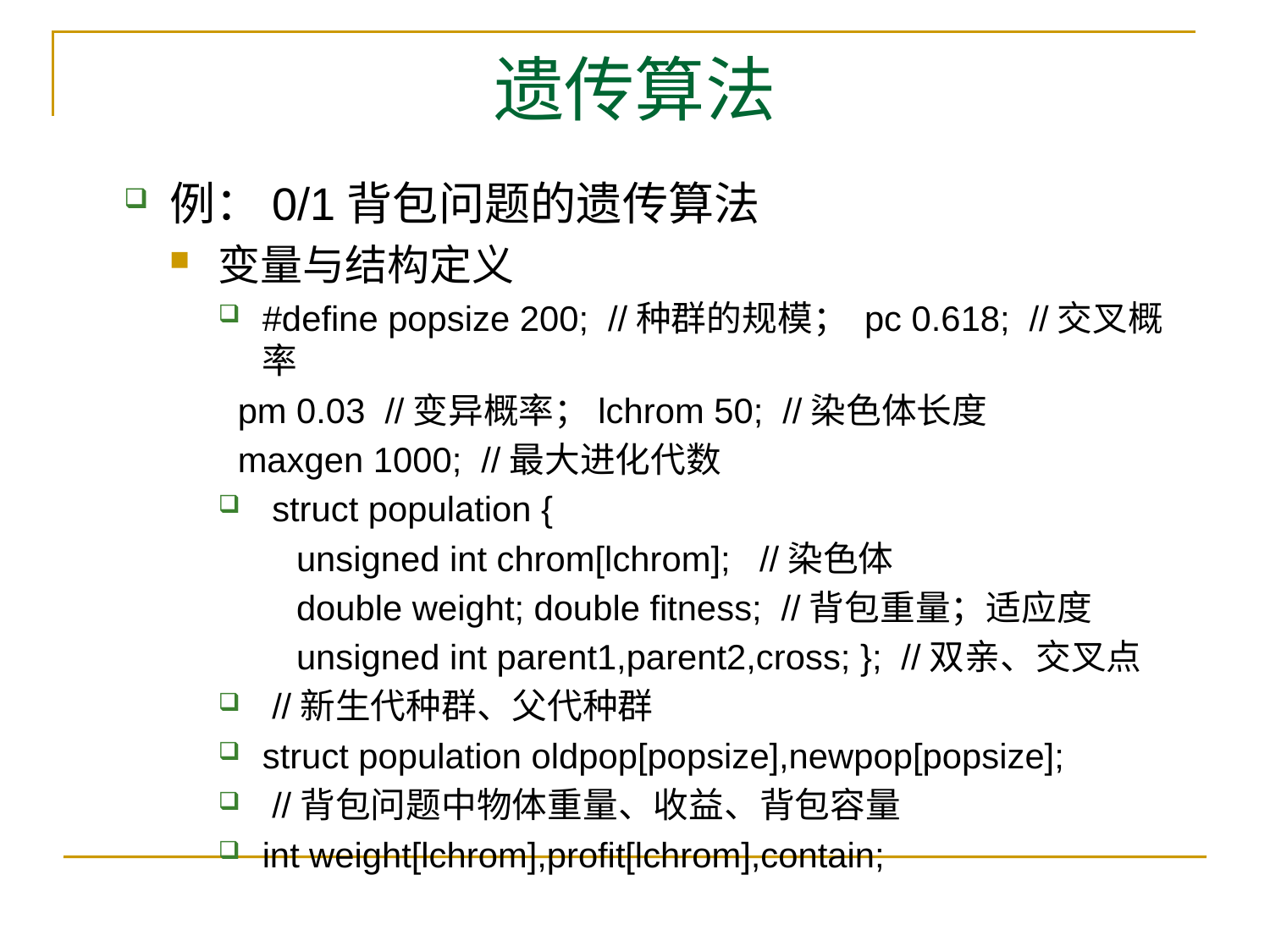

# 遗传算法
例：0/1背包问题的遗传算法
变量与结构定义
#define popsize 200;  //种群的规模； pc 0.618;  //交叉概率
  pm 0.03  //变异概率；lchrom 50;  //染色体长度
  maxgen 1000;  //最大进化代数
 struct population {
        unsigned int chrom[lchrom];   //染色体
        double weight; double fitness;  //背包重量；适应度
        unsigned int parent1,parent2,cross; };  //双亲、交叉点
 //新生代种群、父代种群
struct population oldpop[popsize],newpop[popsize];
 //背包问题中物体重量、收益、背包容量
int weight[lchrom],profit[lchrom],contain;